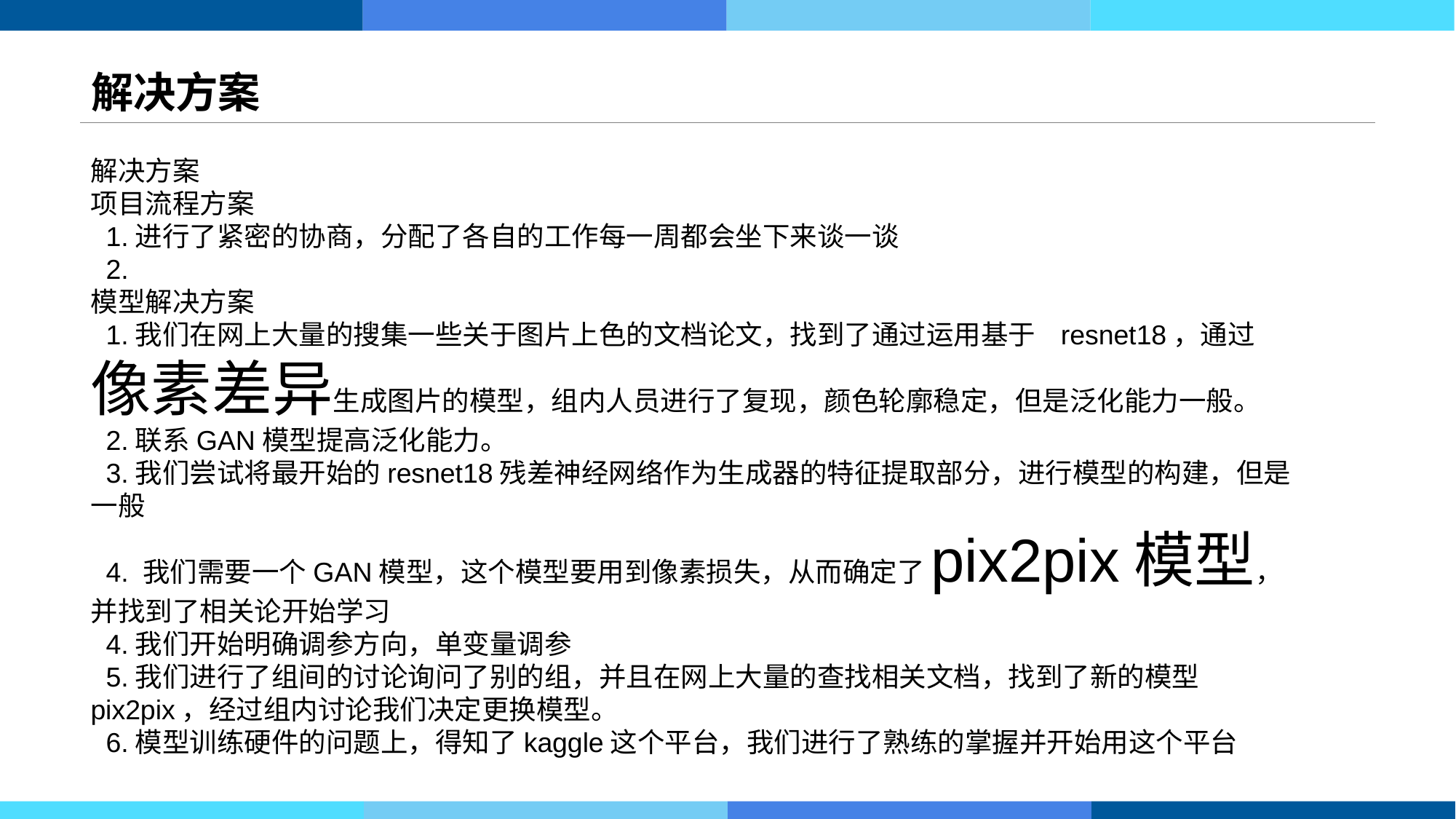

# 解决方案
解决方案
项目流程方案
  1.进行了紧密的协商，分配了各自的工作每一周都会坐下来谈一谈
  2.
模型解决方案
  1.我们在网上大量的搜集一些关于图片上色的文档论文，找到了通过运用基于   resnet18，通过像素差异生成图片的模型，组内人员进行了复现，颜色轮廓稳定，但是泛化能力一般。
  2.联系GAN模型提高泛化能力。
  3.我们尝试将最开始的resnet18残差神经网络作为生成器的特征提取部分，进行模型的构建，但是一般
  4. 我们需要一个GAN模型，这个模型要用到像素损失，从而确定了pix2pix模型，并找到了相关论开始学习
  4.我们开始明确调参方向，单变量调参
  5.我们进行了组间的讨论询问了别的组，并且在网上大量的查找相关文档，找到了新的模型pix2pix，经过组内讨论我们决定更换模型。
  6.模型训练硬件的问题上，得知了kaggle这个平台，我们进行了熟练的掌握并开始用这个平台
11